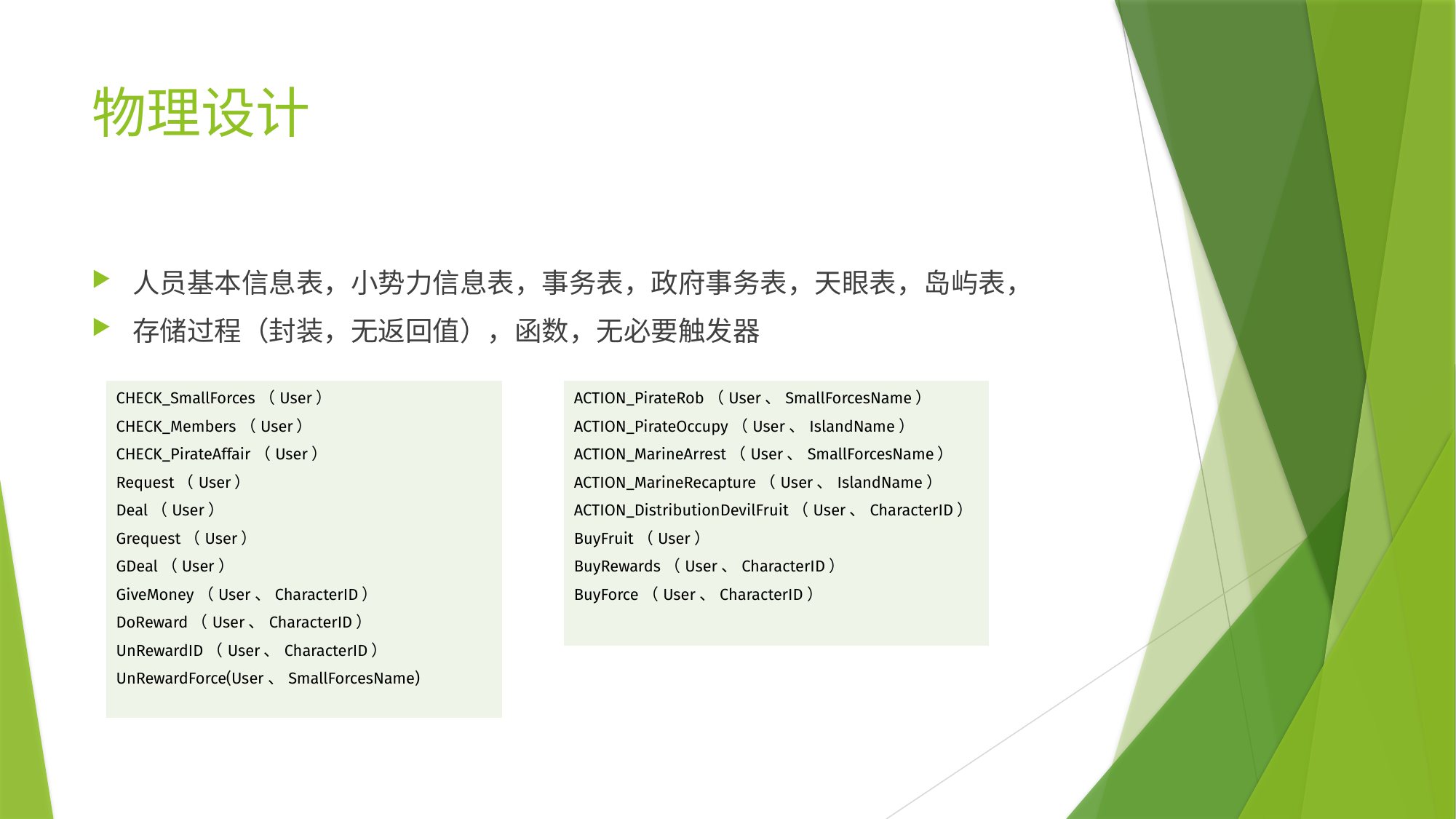

# 物理设计
人员基本信息表，小势力信息表，事务表，政府事务表，天眼表，岛屿表，
存储过程（封装，无返回值），函数，无必要触发器
| CHECK\_SmallForces（User） CHECK\_Members（User） CHECK\_PirateAffair（User） Request（User） Deal（User） Grequest（User） GDeal（User） GiveMoney（User、CharacterID） DoReward（User、CharacterID） UnRewardID（User、CharacterID） UnRewardForce(User、SmallForcesName) |
| --- |
| ACTION\_PirateRob（User、SmallForcesName） ACTION\_PirateOccupy（User、IslandName） ACTION\_MarineArrest（User、SmallForcesName） ACTION\_MarineRecapture（User、IslandName） ACTION\_DistributionDevilFruit（User、CharacterID） BuyFruit（User） BuyRewards（User、CharacterID） BuyForce（User、CharacterID） |
| --- |